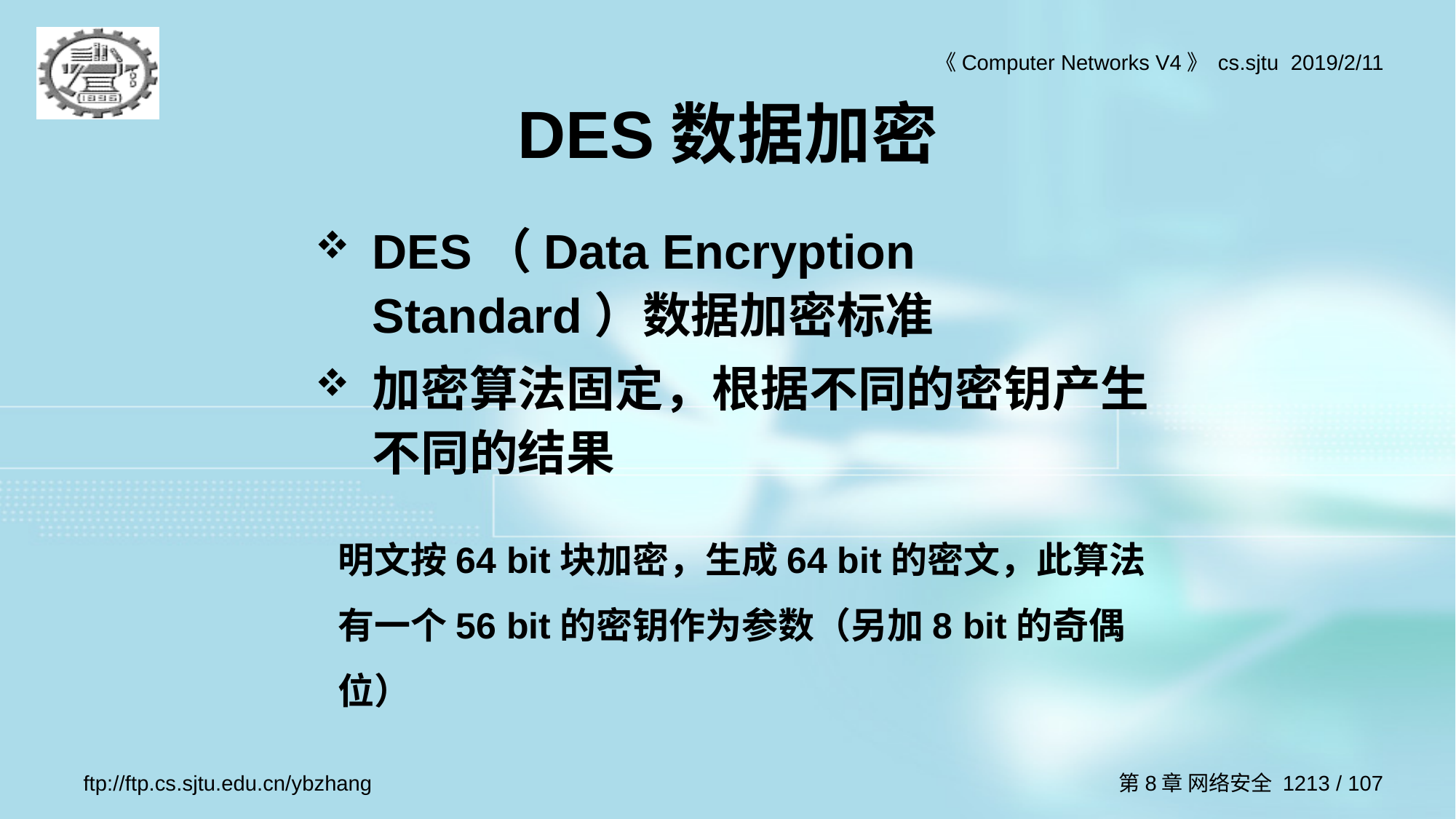

# DES数据加密
DES（Data Encryption Standard）数据加密标准
加密算法固定，根据不同的密钥产生不同的结果
明文按64 bit块加密，生成64 bit的密文，此算法有一个56 bit的密钥作为参数（另加8 bit的奇偶位）